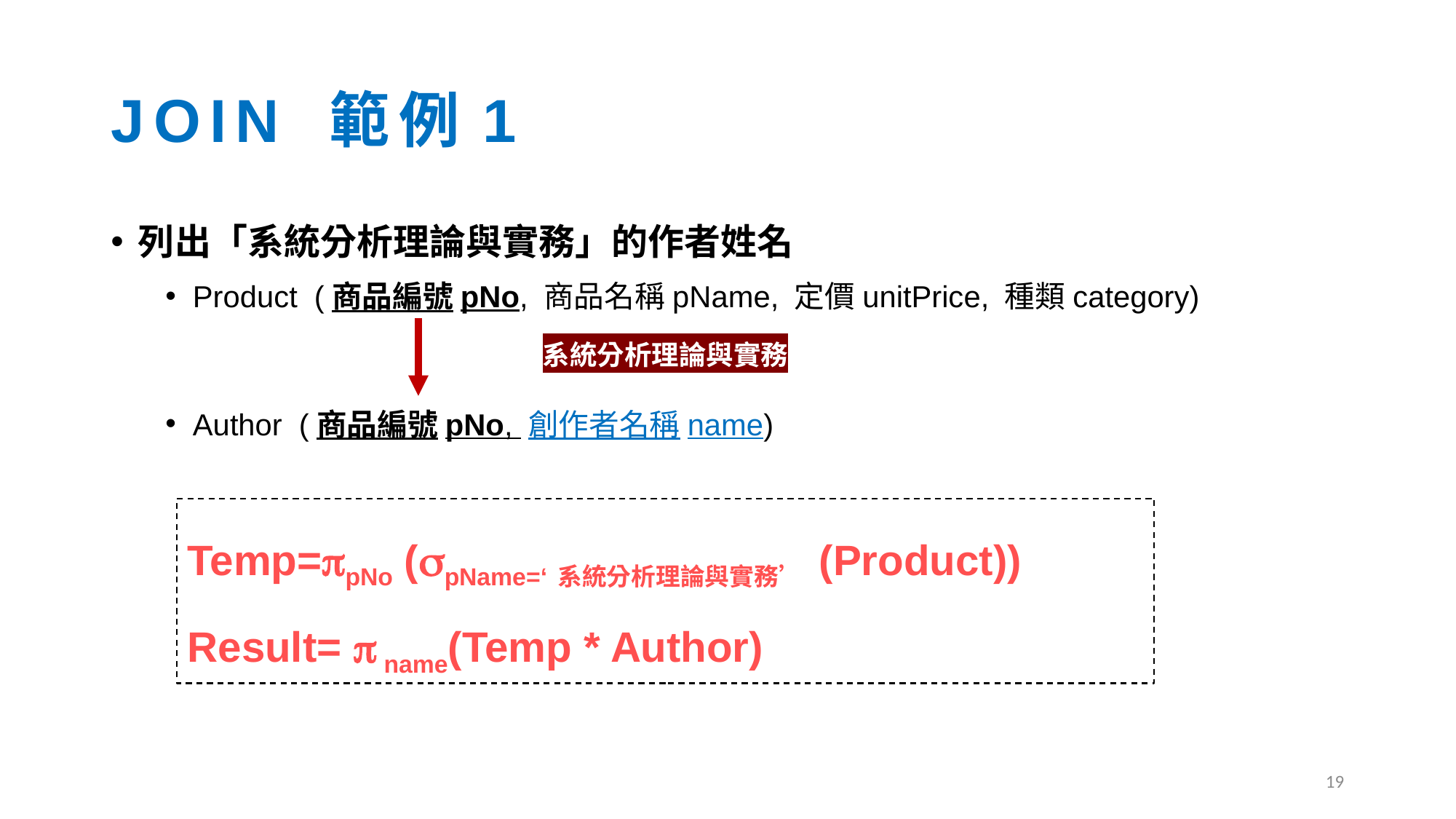

# JOIN 範例1
列出「系統分析理論與實務」的作者姓名
Product  (商品編號pNo, 商品名稱pName, 定價unitPrice, 種類category)

Author  (商品編號pNo, 創作者名稱name)

系統分析理論與實務
Temp=πpNo (σpName=‘系統分析理論與實務’ (Product))
Result= π name(Temp * Author)
19